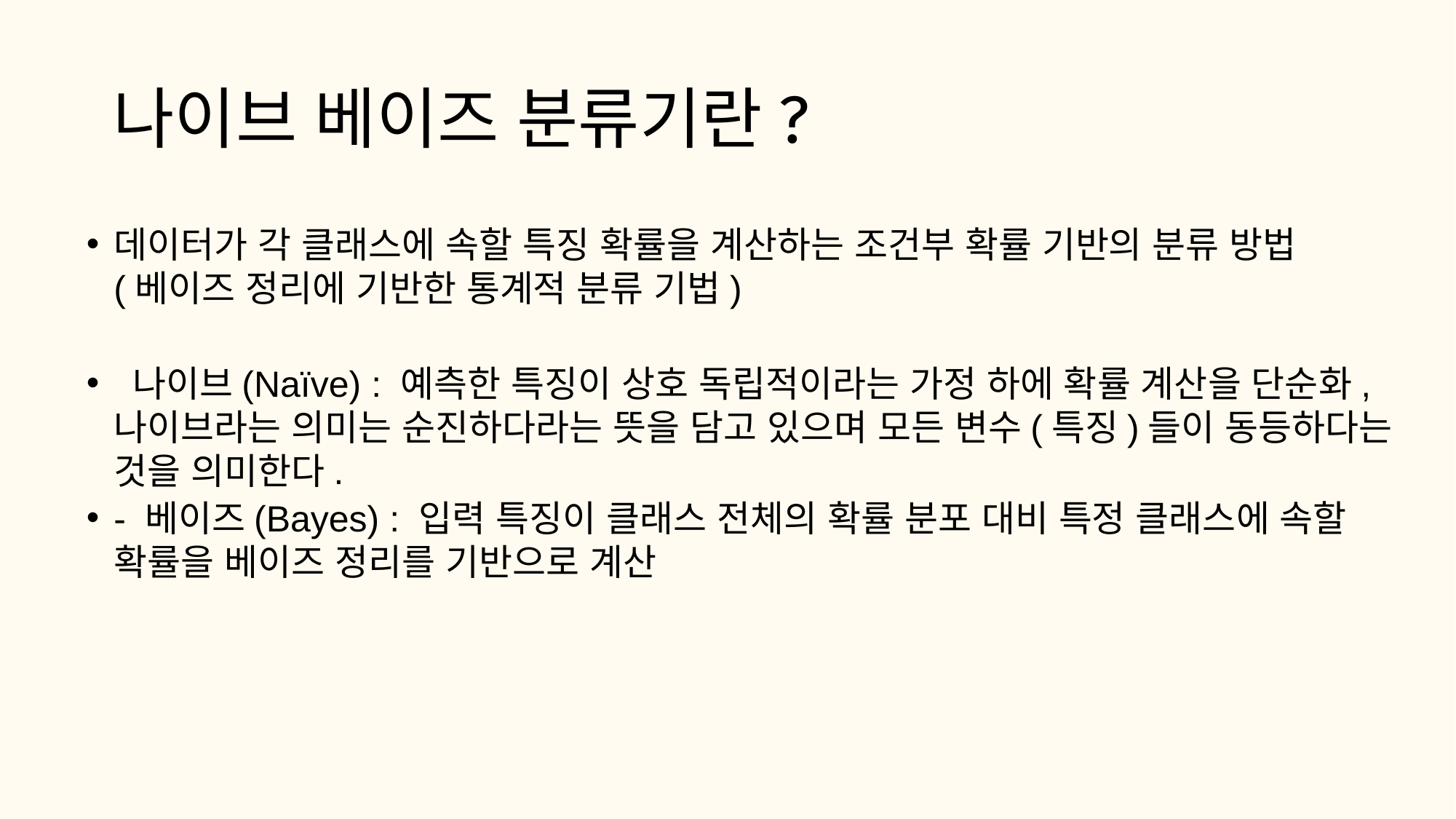

# 나이브 베이즈 분류기란?
데이터가 각 클래스에 속할 특징 확률을 계산하는 조건부 확률 기반의 분류 방법
(베이즈 정리에 기반한 통계적 분류 기법)

 나이브(Naïve) : 예측한 특징이 상호 독립적이라는 가정 하에 확률 계산을 단순화, 나이브라는 의미는 순진하다라는 뜻을 담고 있으며 모든 변수(특징)들이 동등하다는 것을 의미한다.
- 베이즈(Bayes) : 입력 특징이 클래스 전체의 확률 분포 대비 특정 클래스에 속할 확률을 베이즈 정리를 기반으로 계산